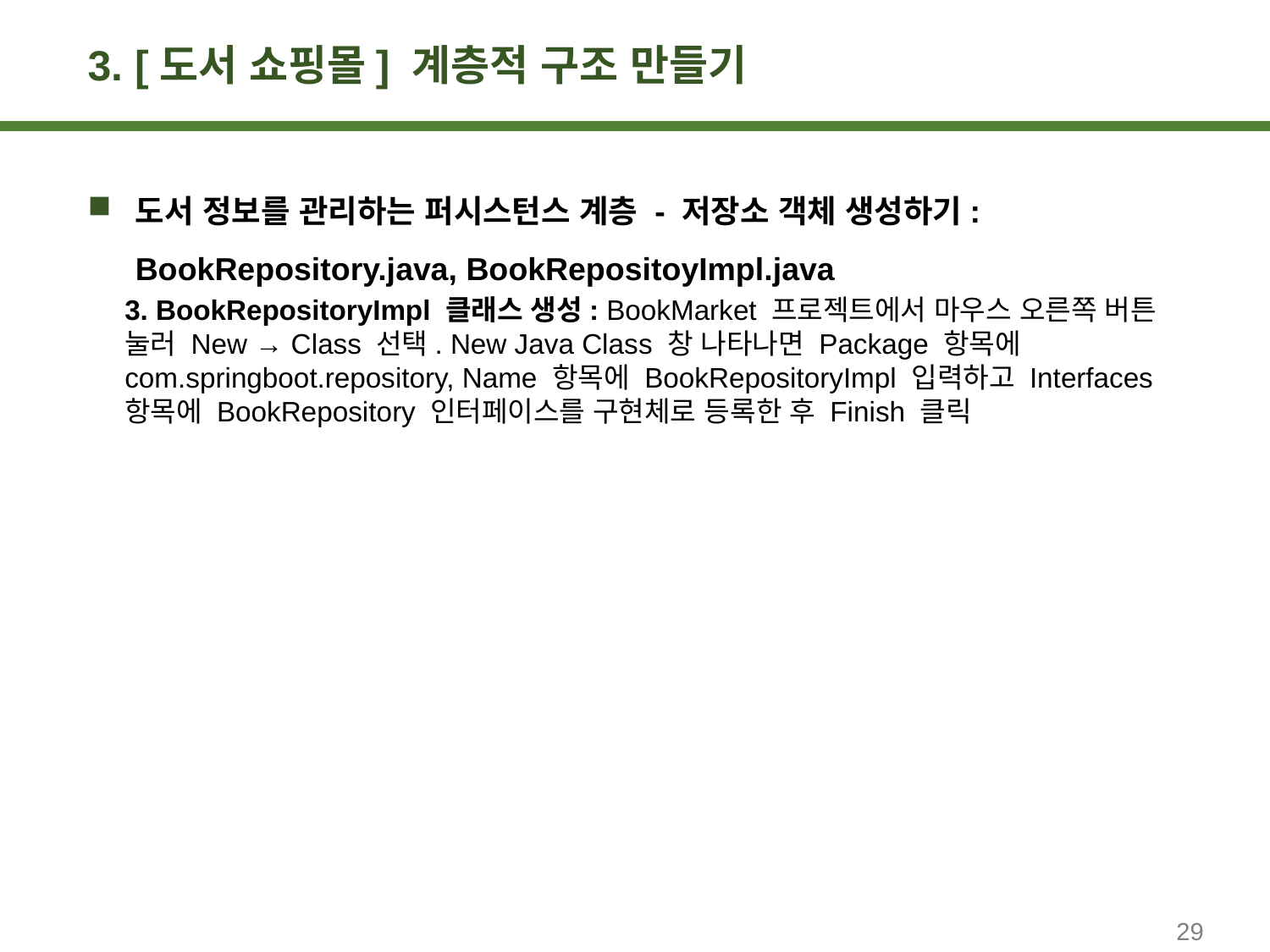

# 3. [도서 쇼핑몰] 계층적 구조 만들기
도서 정보를 관리하는 퍼시스턴스 계층 - 저장소 객체 생성하기: BookRepository.java, BookRepositoyImpl.java
3. BookRepositoryImpl 클래스 생성: BookMarket 프로젝트에서 마우스 오른쪽 버튼 눌러 New → Class 선택. New Java Class 창 나타나면 Package 항목에 com.springboot.repository, Name 항목에 BookRepositoryImpl 입력하고 Interfaces 항목에 BookRepository 인터페이스를 구현체로 등록한 후 Finish 클릭